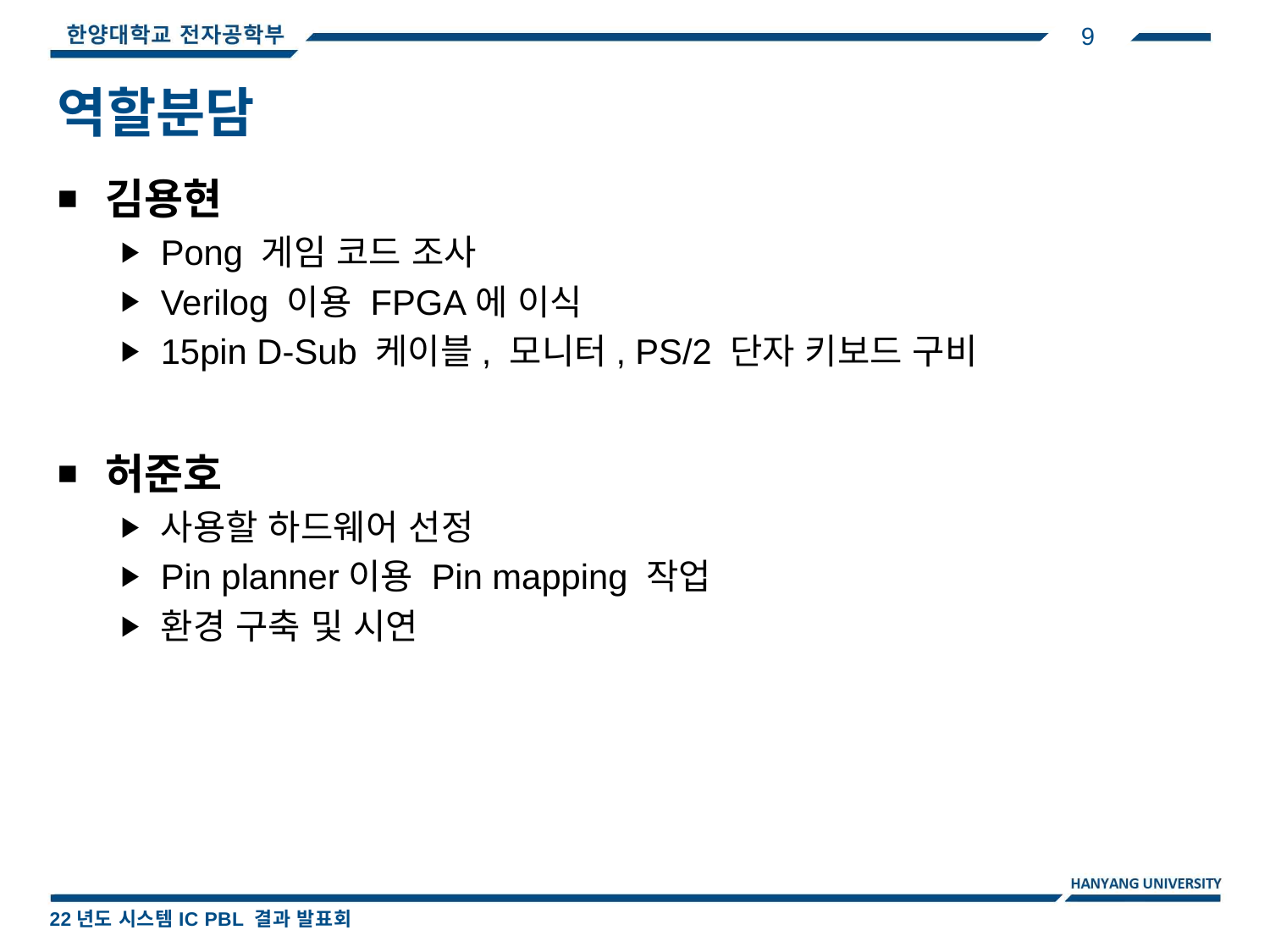

9
역할분담
김용현
Pong 게임 코드 조사
Verilog 이용 FPGA에 이식
15pin D-Sub 케이블, 모니터, PS/2 단자 키보드 구비

허준호
사용할 하드웨어 선정
Pin planner이용 Pin mapping 작업
환경 구축 및 시연